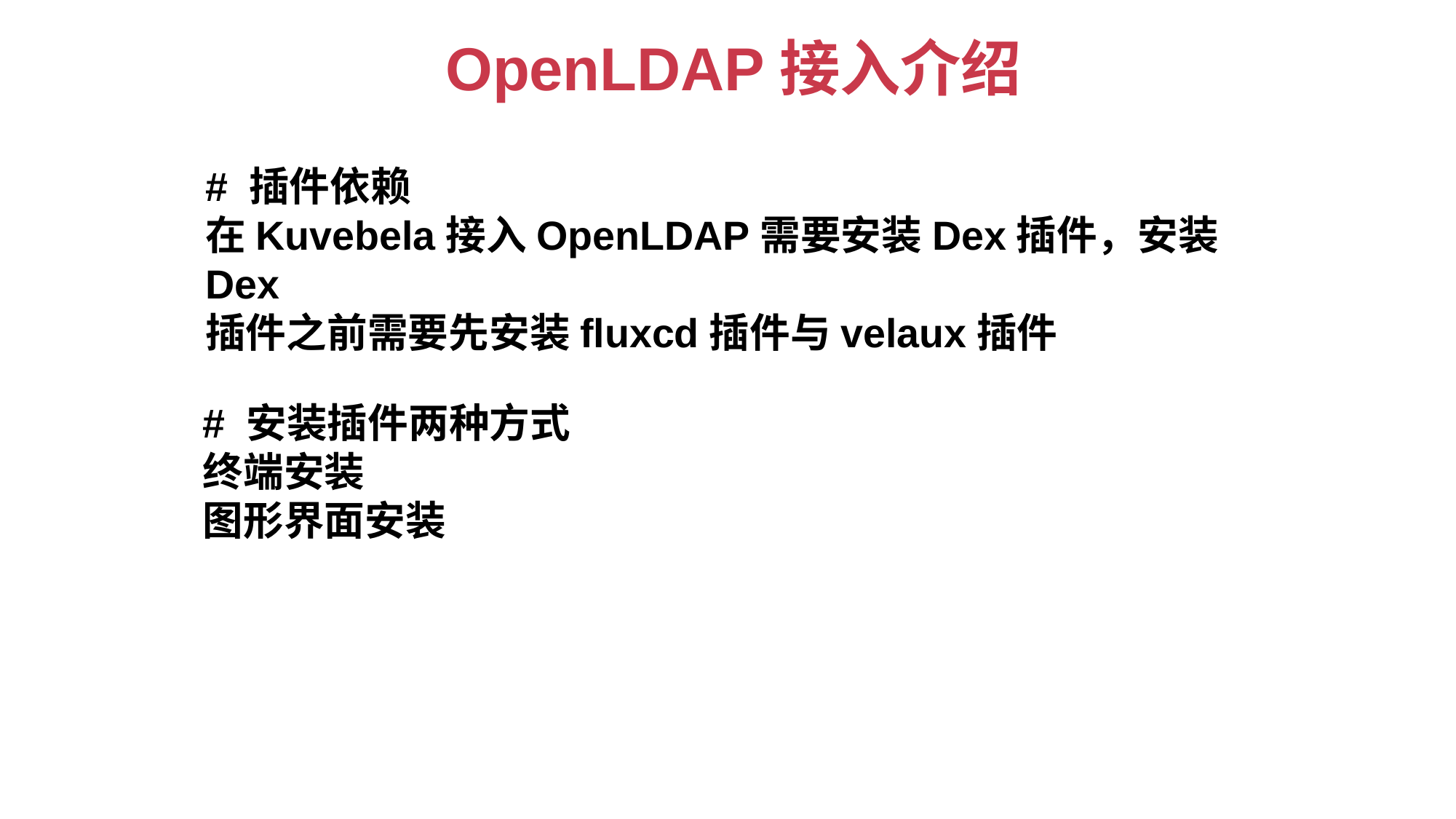

OpenLDAP接入介绍
# 插件依赖
在Kuvebela接入OpenLDAP需要安装Dex插件，安装Dex
插件之前需要先安装fluxcd插件与velaux插件

# 安装插件两种方式
终端安装
图形界面安装